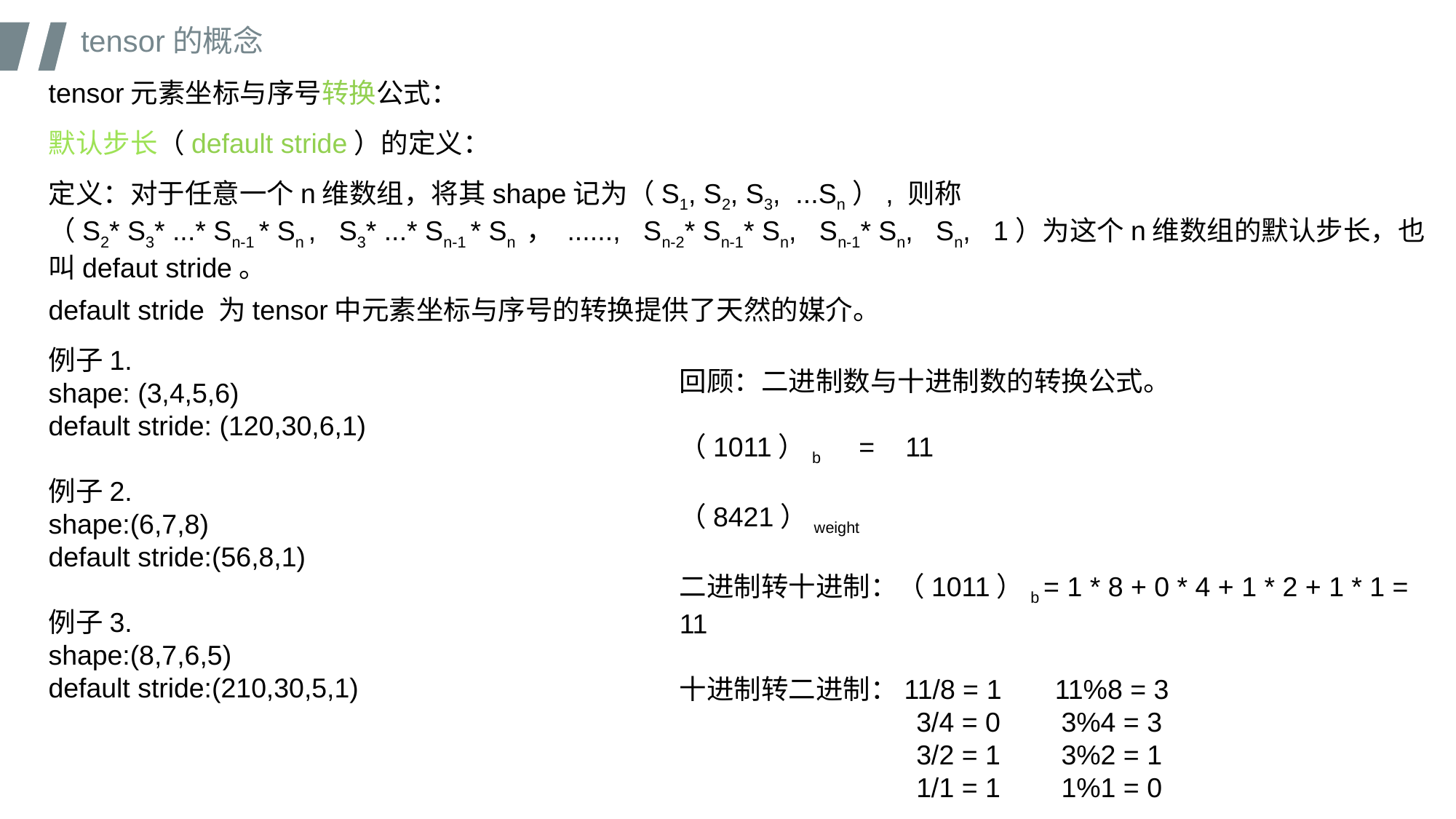

tensor的概念

tensor元素坐标与序号转换公式：
默认步长（default stride）的定义：
定义：对于任意一个n维数组，将其shape记为（S1, S2, S3,  ...Sn）, 则称
（S2* S3* ...* Sn-1 * Sn ,   S3* ...* Sn-1 * Sn ，  ......,   Sn-2* Sn-1* Sn,   Sn-1* Sn,   Sn,   1）为这个n维数组的默认步长，也叫defaut stride。
default stride 为tensor中元素坐标与序号的转换提供了天然的媒介。
例子1.
shape: (3,4,5,6)
default stride: (120,30,6,1)

例子2.
shape:(6,7,8)
default stride:(56,8,1)

例子3.
shape:(8,7,6,5)
default stride:(210,30,5,1)
回顾：二进制数与十进制数的转换公式。

（1011）b        =    11

（8421）weight

二进制转十进制：（1011）b = 1 * 8 + 0 * 4 + 1 * 2 + 1 * 1 = 11

十进制转二进制：11/8 = 1       11%8 = 3
                               3/4 = 0        3%4 = 3
                               3/2 = 1        3%2 = 1
                               1/1 = 1        1%1 = 0